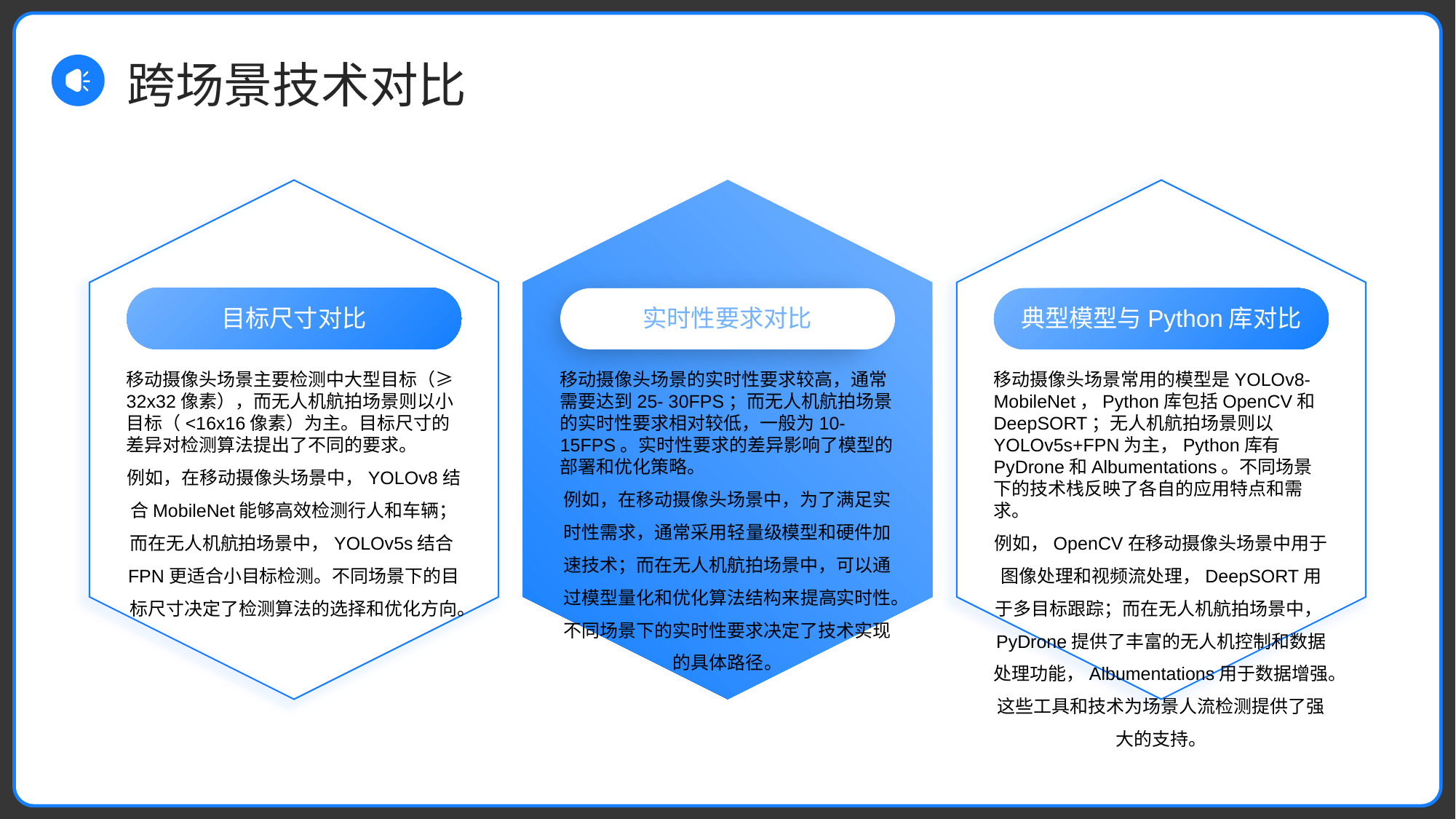

跨场景技术对比

实时性要求对比
目标尺寸对比
典型模型与Python库对比
移动摄像头场景主要检测中大型目标（≥32x32像素），而无人机航拍场景则以小目标（<16x16像素）为主。目标尺寸的差异对检测算法提出了不同的要求。
例如，在移动摄像头场景中，YOLOv8结合MobileNet能够高效检测行人和车辆；而在无人机航拍场景中，YOLOv5s结合FPN更适合小目标检测。不同场景下的目标尺寸决定了检测算法的选择和优化方向。
移动摄像头场景的实时性要求较高，通常需要达到25- 30FPS；而无人机航拍场景的实时性要求相对较低，一般为10- 15FPS。实时性要求的差异影响了模型的部署和优化策略。
例如，在移动摄像头场景中，为了满足实时性需求，通常采用轻量级模型和硬件加速技术；而在无人机航拍场景中，可以通过模型量化和优化算法结构来提高实时性。不同场景下的实时性要求决定了技术实现的具体路径。
移动摄像头场景常用的模型是YOLOv8- MobileNet，Python库包括OpenCV和DeepSORT；无人机航拍场景则以YOLOv5s+FPN为主，Python库有PyDrone和Albumentations。不同场景下的技术栈反映了各自的应用特点和需求。
例如，OpenCV在移动摄像头场景中用于图像处理和视频流处理，DeepSORT用于多目标跟踪；而在无人机航拍场景中，PyDrone提供了丰富的无人机控制和数据处理功能，Albumentations用于数据增强。这些工具和技术为场景人流检测提供了强大的支持。